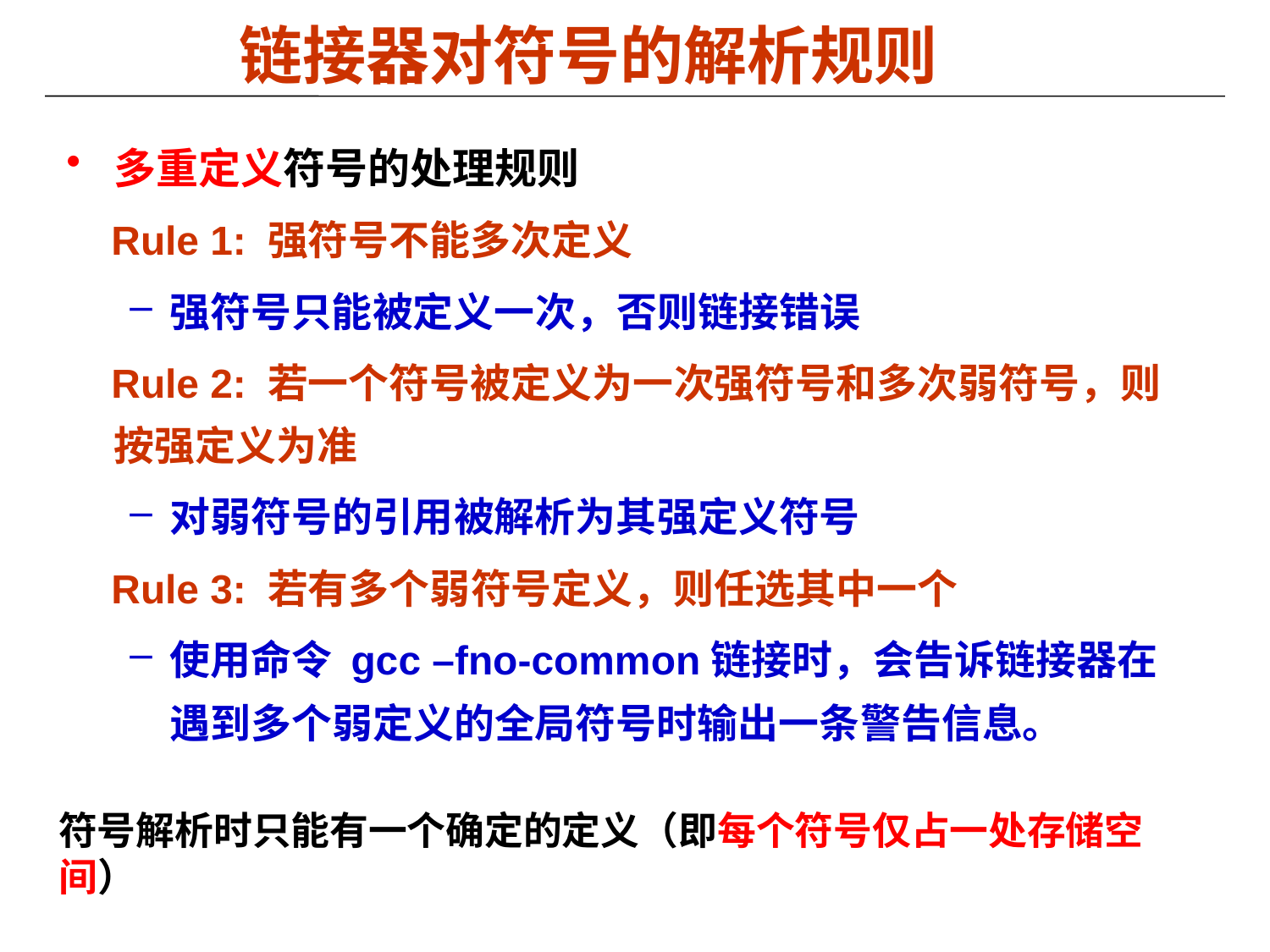

链接器对符号的解析规则
多重定义符号的处理规则
    Rule 1: 强符号不能多次定义
强符号只能被定义一次，否则链接错误
    Rule 2: 若一个符号被定义为一次强符号和多次弱符号，则按强定义为准
对弱符号的引用被解析为其强定义符号
    Rule 3: 若有多个弱符号定义，则任选其中一个
使用命令 gcc –fno-common链接时，会告诉链接器在遇到多个弱定义的全局符号时输出一条警告信息。
符号解析时只能有一个确定的定义（即每个符号仅占一处存储空间）